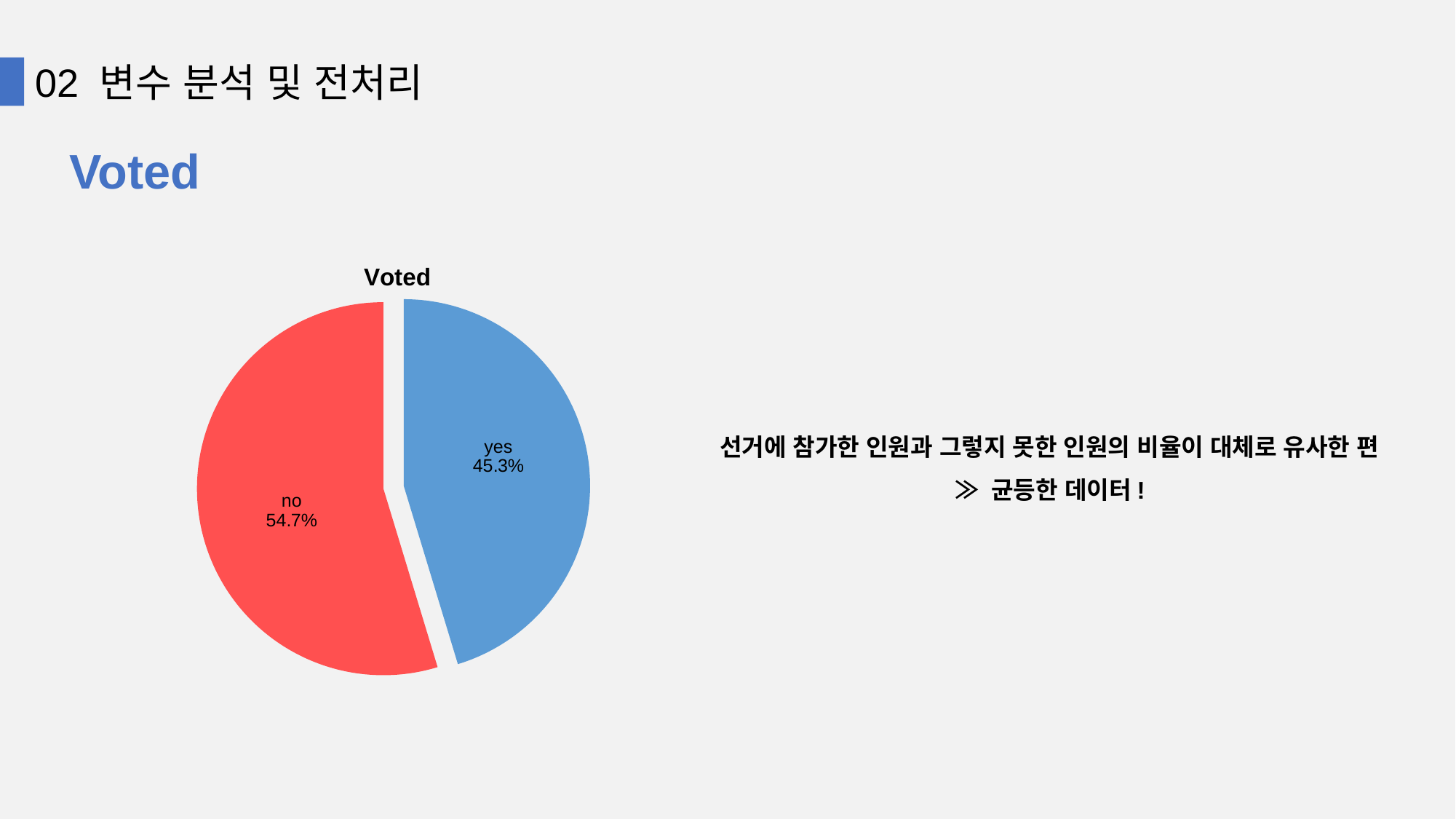

02 변수 분석 및 전처리

Voted

### Chart: Voted

| Category | Voted |
|---|---|
| yes | 45.3 |
| no | 54.7 |
선거에 참가한 인원과 그렇지 못한 인원의 비율이 대체로 유사한 편
≫ 균등한 데이터!